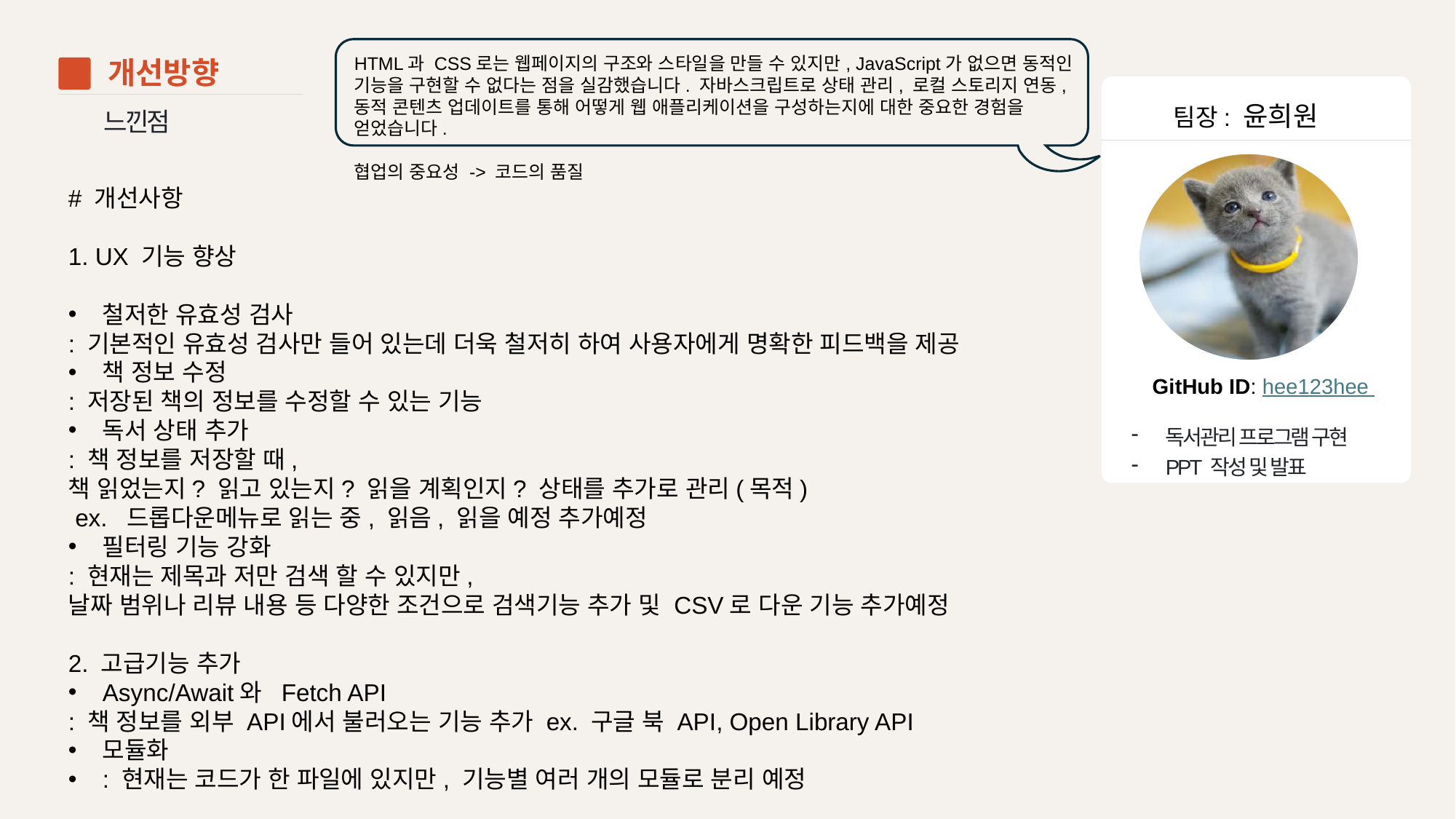

HTML과 CSS로는 웹페이지의 구조와 스타일을 만들 수 있지만, JavaScript가 없으면 동적인 기능을 구현할 수 없다는 점을 실감했습니다. 자바스크립트로 상태 관리, 로컬 스토리지 연동, 동적 콘텐츠 업데이트를 통해 어떻게 웹 애플리케이션을 구성하는지에 대한 중요한 경험을 얻었습니다.

협업의 중요성 -> 코드의 품질

개선방향
03

팀장: 윤희원
느낀점

# 개선사항

1. UX 기능 향상

철저한 유효성 검사
: 기본적인 유효성 검사만 들어 있는데 더욱 철저히 하여 사용자에게 명확한 피드백을 제공
책 정보 수정
: 저장된 책의 정보를 수정할 수 있는 기능
독서 상태 추가
: 책 정보를 저장할 때,
책 읽었는지? 읽고 있는지? 읽을 계획인지? 상태를 추가로 관리(목적)
 ex.  드롭다운메뉴로 읽는 중, 읽음, 읽을 예정 추가예정
필터링 기능 강화
: 현재는 제목과 저만 검색 할 수 있지만,
날짜 범위나 리뷰 내용 등 다양한 조건으로 검색기능 추가 및 CSV로 다운 기능 추가예정

2. 고급기능 추가
Async/Await와  Fetch API
: 책 정보를 외부 API에서 불러오는 기능 추가 ex. 구글 북 API, Open Library API
모듈화
: 현재는 코드가 한 파일에 있지만, 기능별 여러 개의 모듈로 분리 예정

GitHub ID: hee123hee
독서관리 프로그램 구현
PPT 작성 및 발표